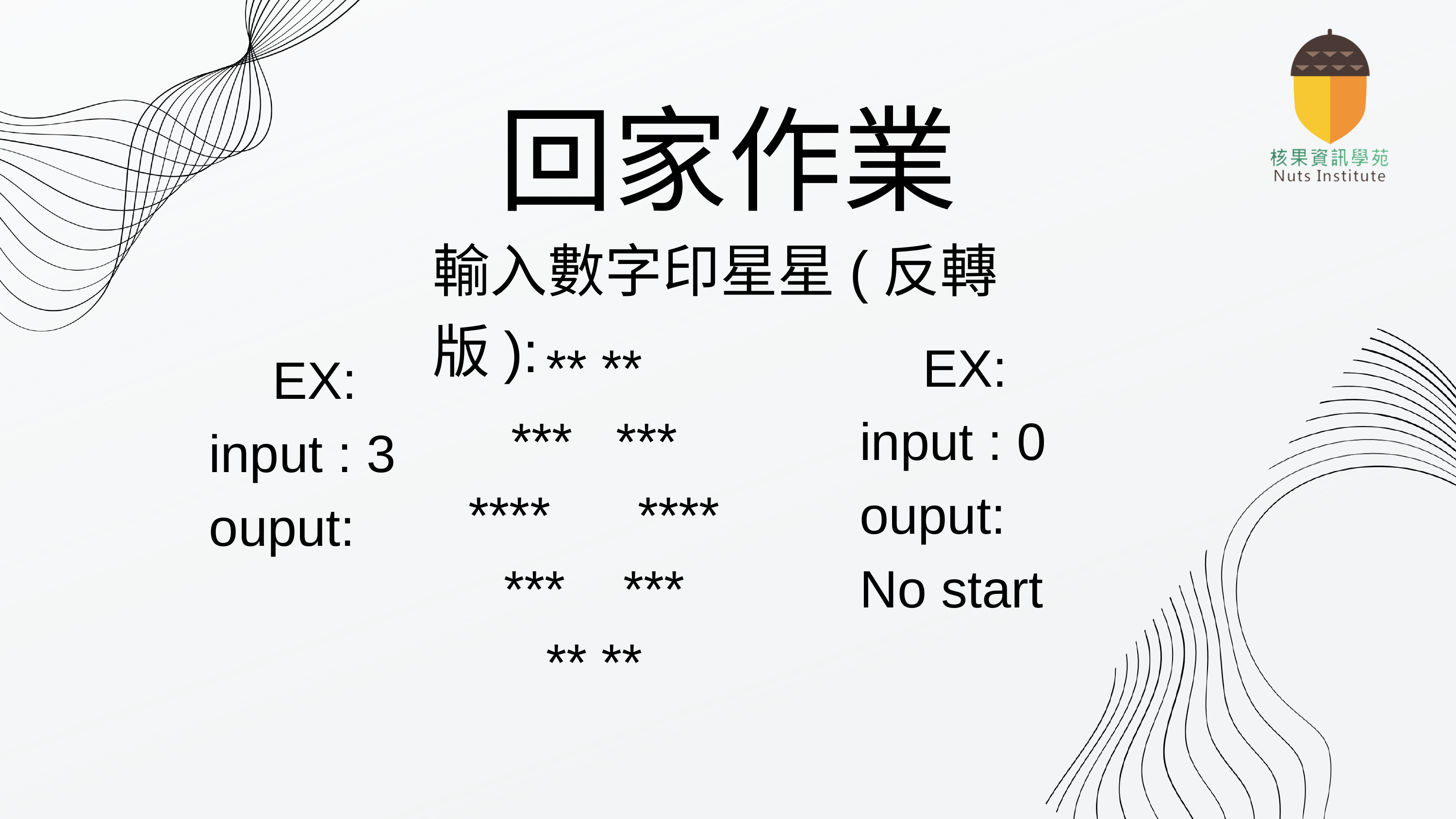

回家作業

輸入數字印星星(反轉版):

** **
***   ***
****      ****
***    ***
** **
EX:
input : 0
ouput:
No start
EX:
input : 3
ouput: